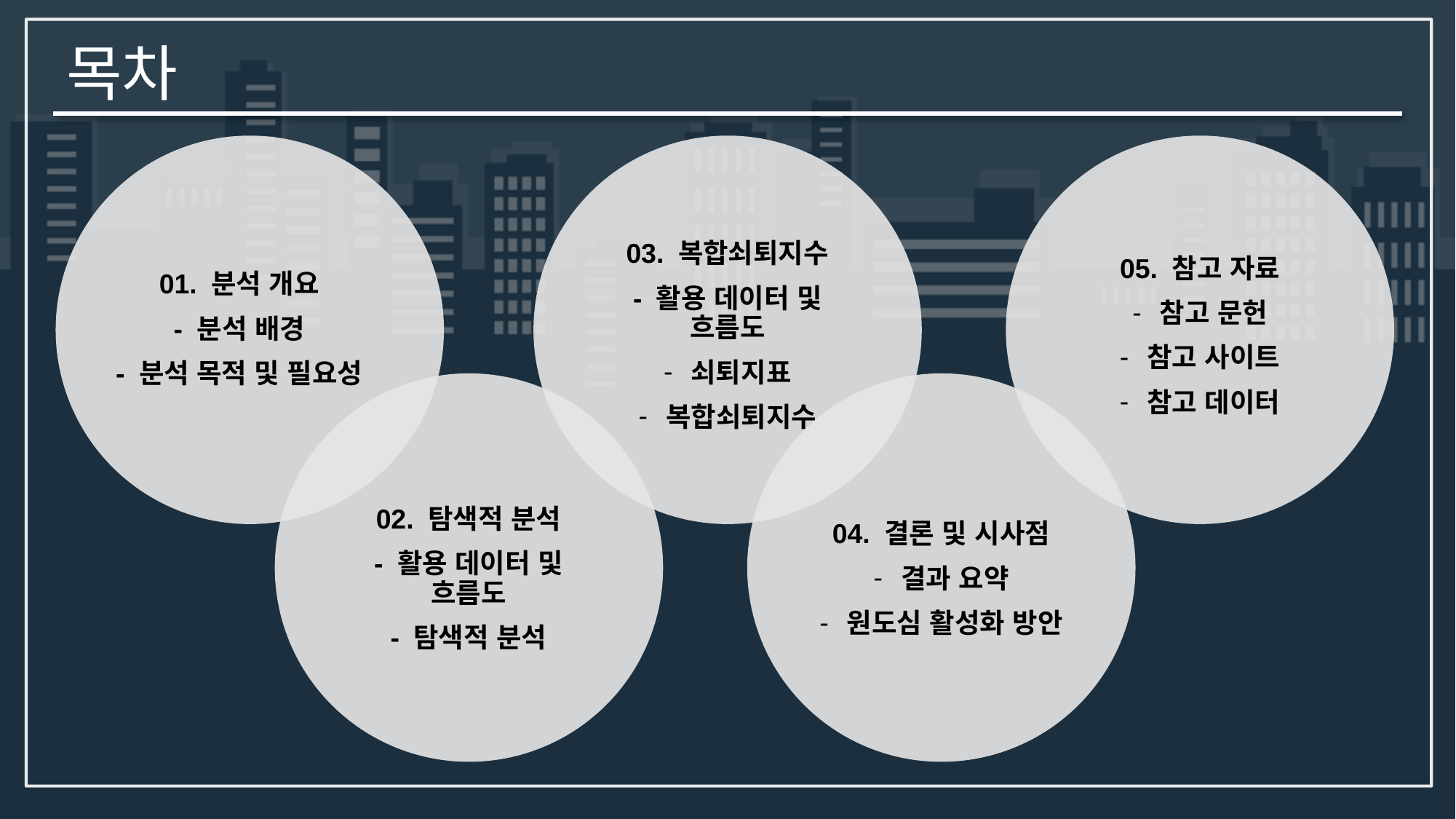

# 목차

01. 분석 개요
- 분석 배경
- 분석 목적 및 필요성
03. 복합쇠퇴지수
- 활용 데이터 및 흐름도
쇠퇴지표
복합쇠퇴지수
05. 참고 자료
참고 문헌
참고 사이트
참고 데이터

02. 탐색적 분석
- 활용 데이터 및 흐름도
- 탐색적 분석
04. 결론 및 시사점
결과 요약
원도심 활성화 방안